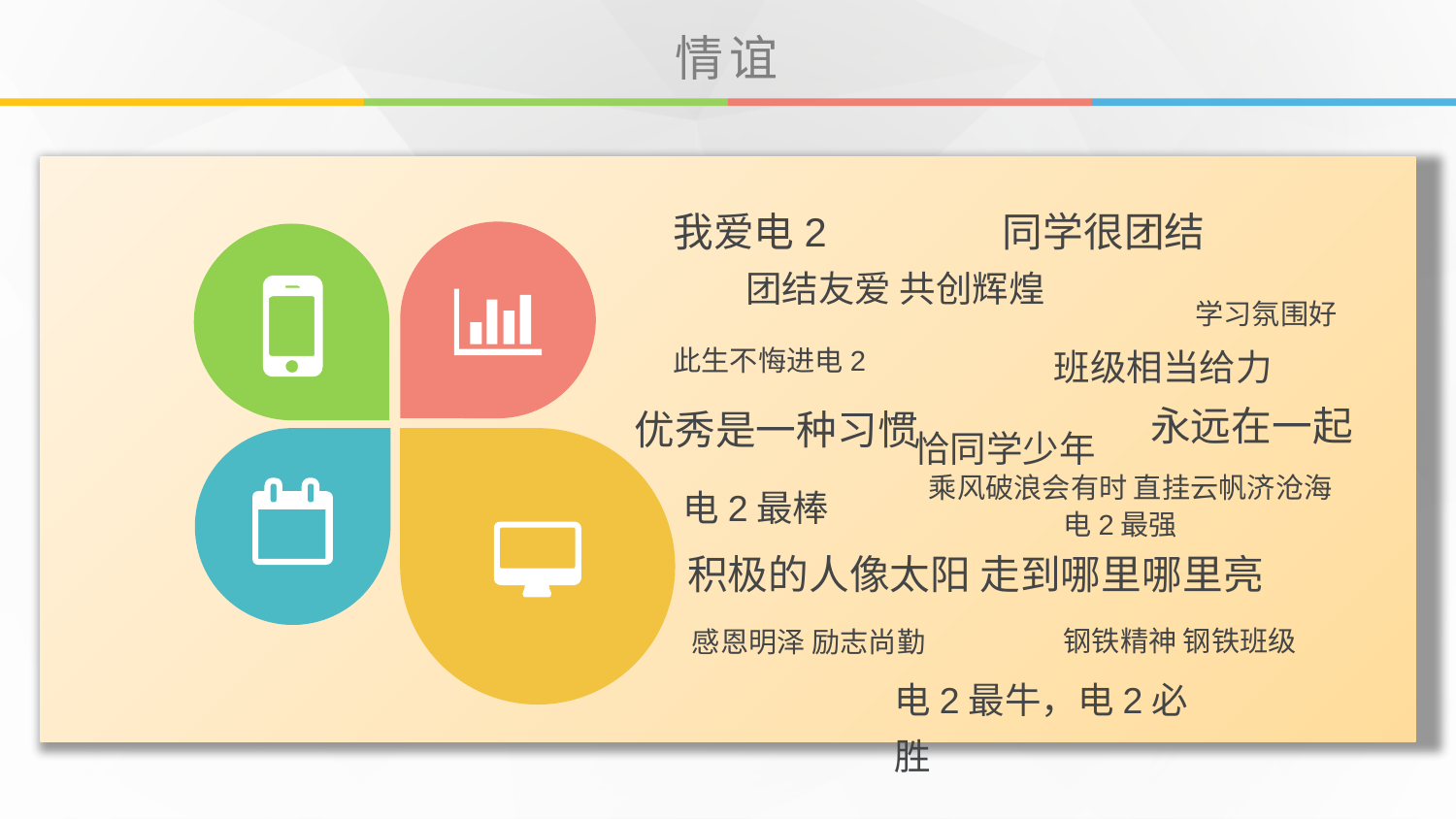

# 情谊

我爱电2
同学很团结

团结友爱 共创辉煌

学习氛围好

班级相当给力
此生不悔进电2
永远在一起
优秀是一种习惯
恰同学少年

乘风破浪会有时 直挂云帆济沧海
电2最棒

电2最强

积极的人像太阳 走到哪里哪里亮
钢铁精神 钢铁班级
感恩明泽 励志尚勤
电2最牛，电2必胜